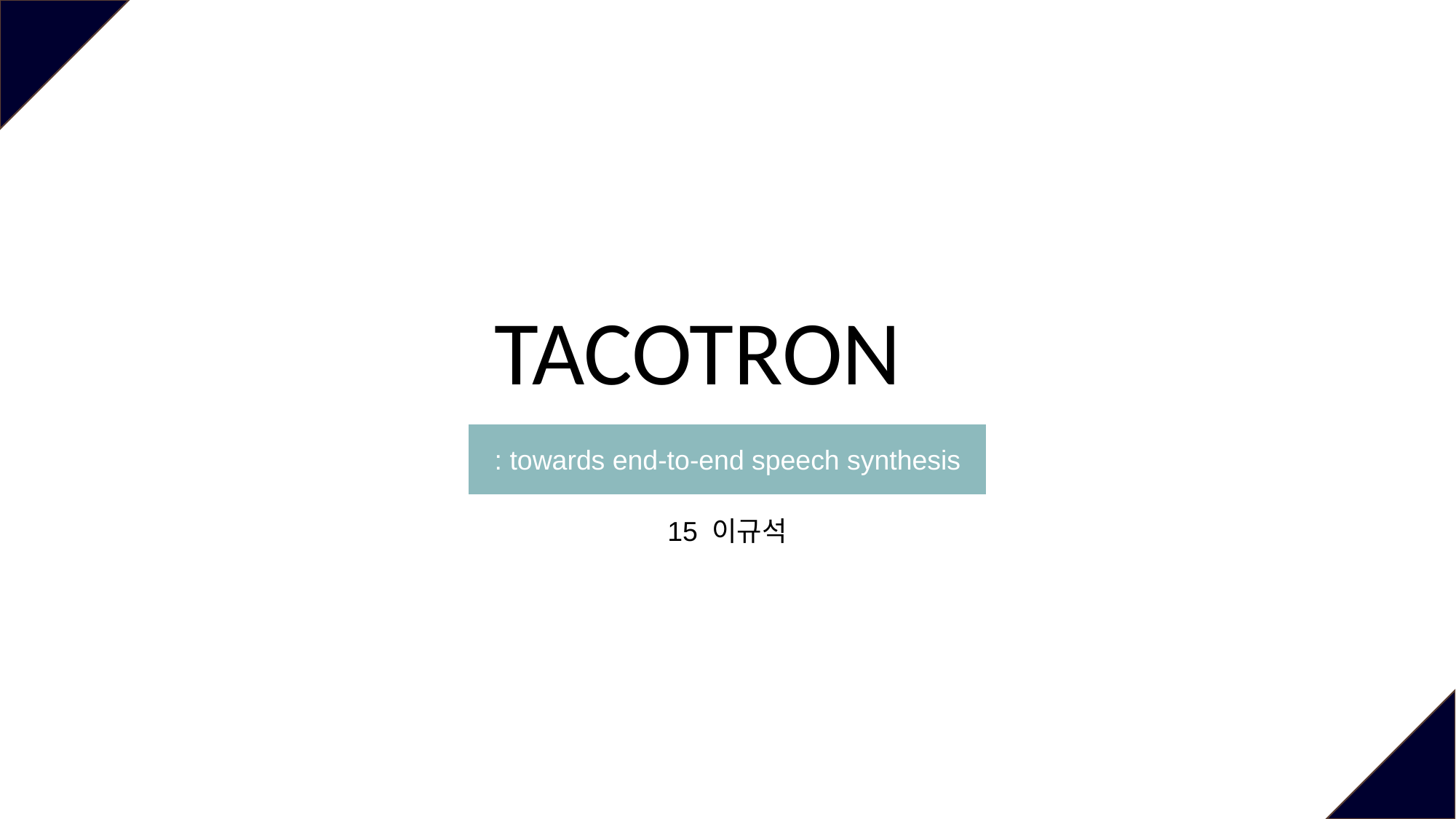

TACOTRON
: towards end-to-end speech synthesis
15 이규석